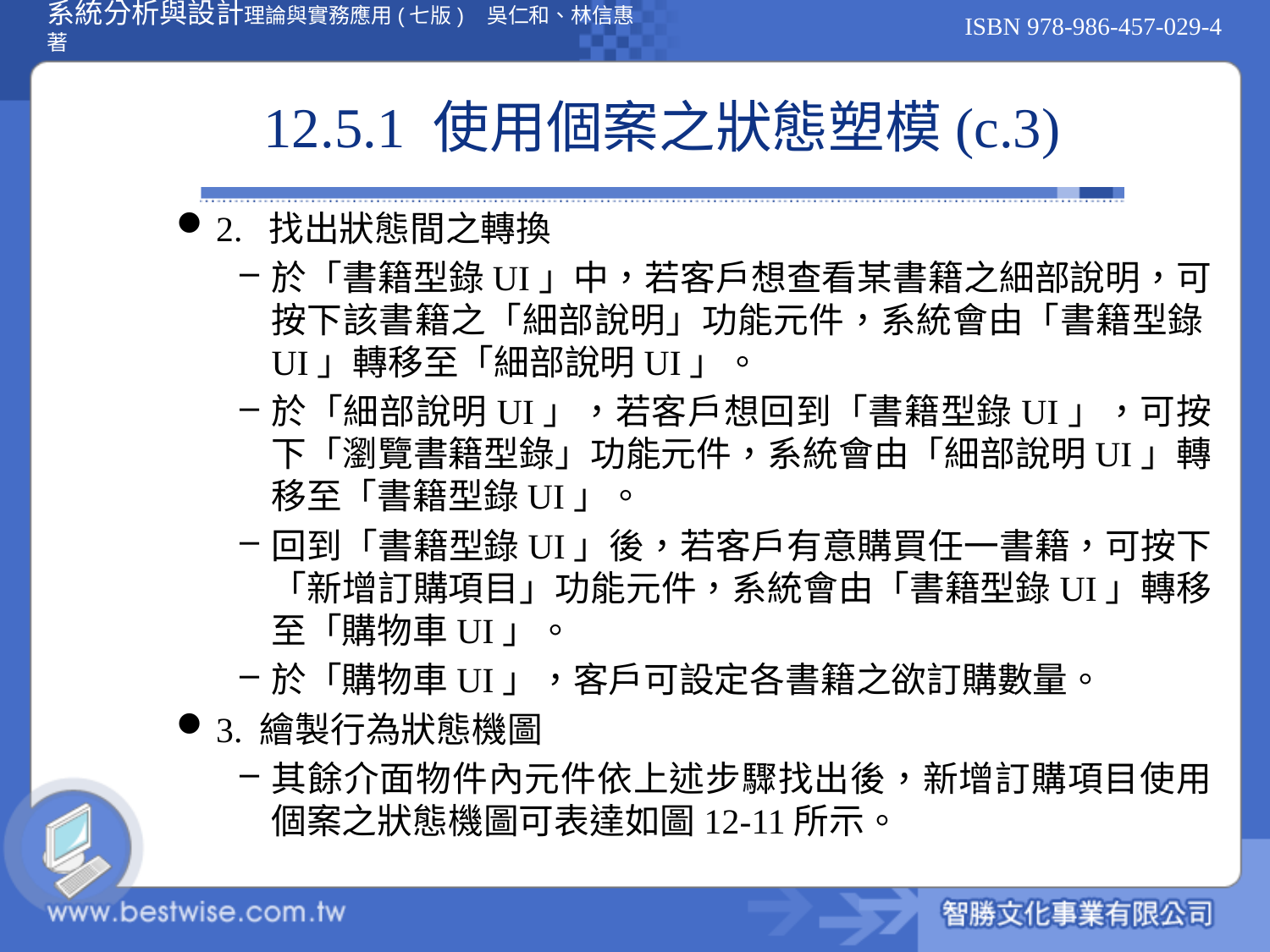

# 12.5.1 使用個案之狀態塑模(c.3)
2.  找出狀態間之轉換
於「書籍型錄UI」中，若客戶想查看某書籍之細部說明，可按下該書籍之「細部說明」功能元件，系統會由「書籍型錄UI」轉移至「細部說明UI」。
於「細部說明UI」，若客戶想回到「書籍型錄UI」，可按下「瀏覽書籍型錄」功能元件，系統會由「細部說明UI」轉移至「書籍型錄UI」。
回到「書籍型錄UI」後，若客戶有意購買任一書籍，可按下「新增訂購項目」功能元件，系統會由「書籍型錄UI」轉移至「購物車UI」。
於「購物車UI」，客戶可設定各書籍之欲訂購數量。
3. 繪製行為狀態機圖
其餘介面物件內元件依上述步驟找出後，新增訂購項目使用個案之狀態機圖可表達如圖12-11所示。